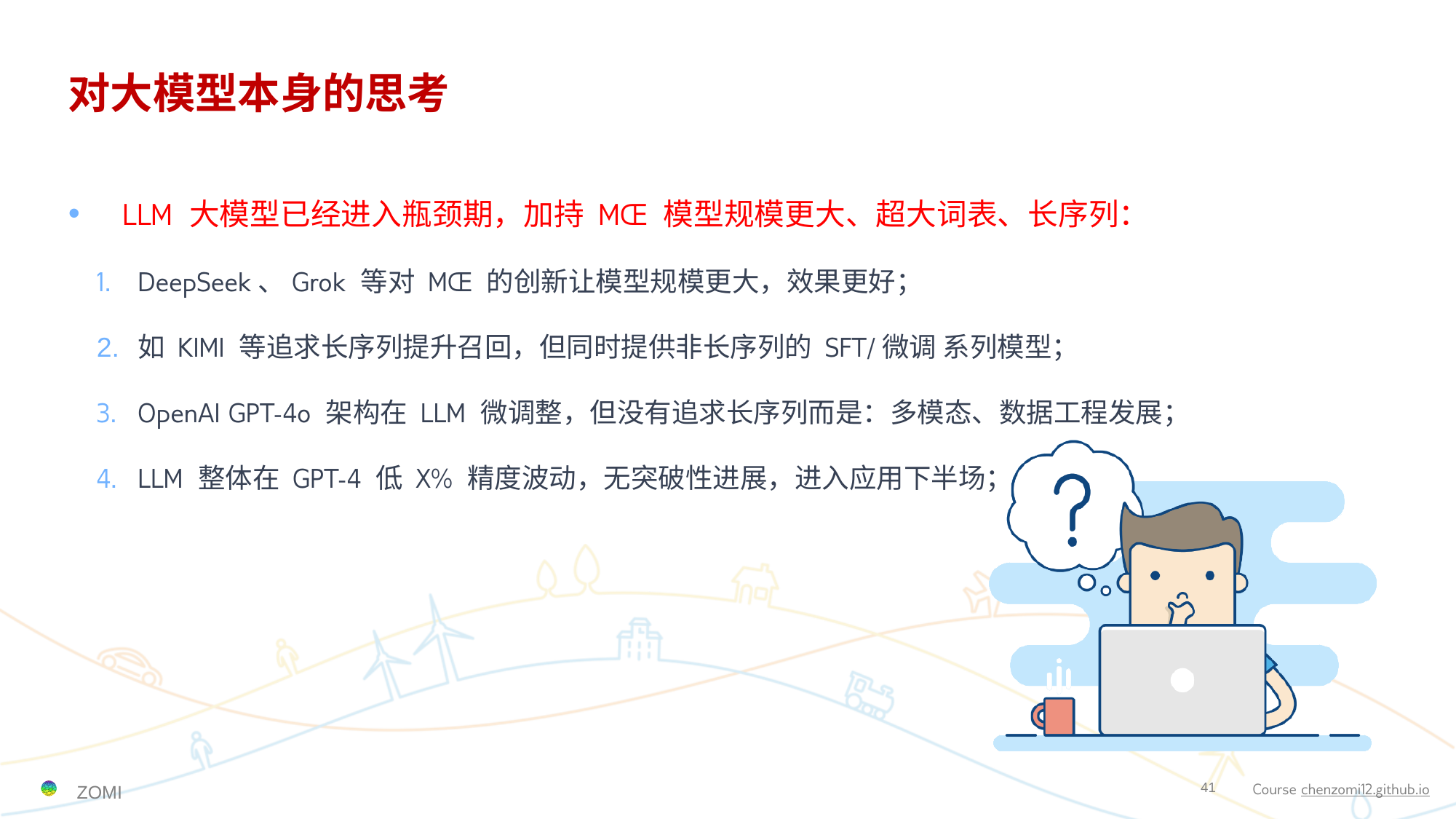

# 对大模型本身的思考
LLM 大模型已经进入瓶颈期，加持 MOE 模型规模更大、超大词表、长序列：
DeepSeek、Grok 等对 MOE 的创新让模型规模更大，效果更好；
如 KIMI 等追求长序列提升召回，但同时提供非长序列的 SFT/微调 系列模型；
OpenAI GPT-4o 架构在 LLM 微调整，但没有追求长序列而是：多模态、数据工程发展；
LLM 整体在 GPT-4 低 X% 精度波动，无突破性进展，进入应用下半场；